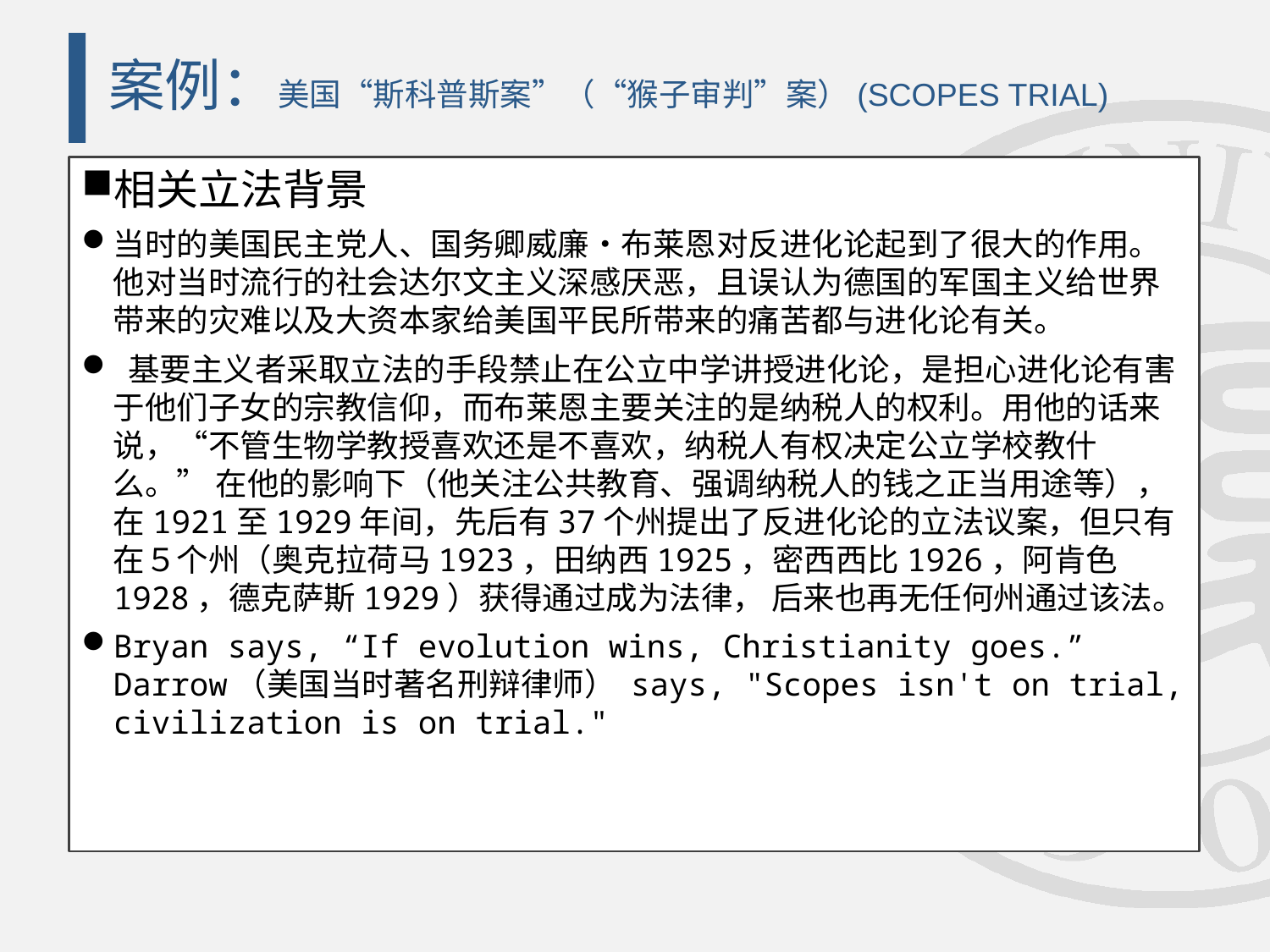

# 案例：美国“斯科普斯案”（“猴子审判”案）(SCOPES TRIAL)
相关立法背景
当时的美国民主党人、国务卿威廉•布莱恩对反进化论起到了很大的作用。他对当时流行的社会达尔文主义深感厌恶，且误认为德国的军国主义给世界带来的灾难以及大资本家给美国平民所带来的痛苦都与进化论有关。
 基要主义者采取立法的手段禁止在公立中学讲授进化论，是担心进化论有害于他们子女的宗教信仰，而布莱恩主要关注的是纳税人的权利。用他的话来说，“不管生物学教授喜欢还是不喜欢，纳税人有权决定公立学校教什么。” 在他的影响下（他关注公共教育、强调纳税人的钱之正当用途等），在1921至1929年间，先后有37个州提出了反进化论的立法议案，但只有在５个州（奥克拉荷马1923，田纳西1925，密西西比1926，阿肯色1928，德克萨斯1929）获得通过成为法律， 后来也再无任何州通过该法。
Bryan says, “If evolution wins, Christianity goes.” Darrow（美国当时著名刑辩律师） says, "Scopes isn't on trial, civilization is on trial."